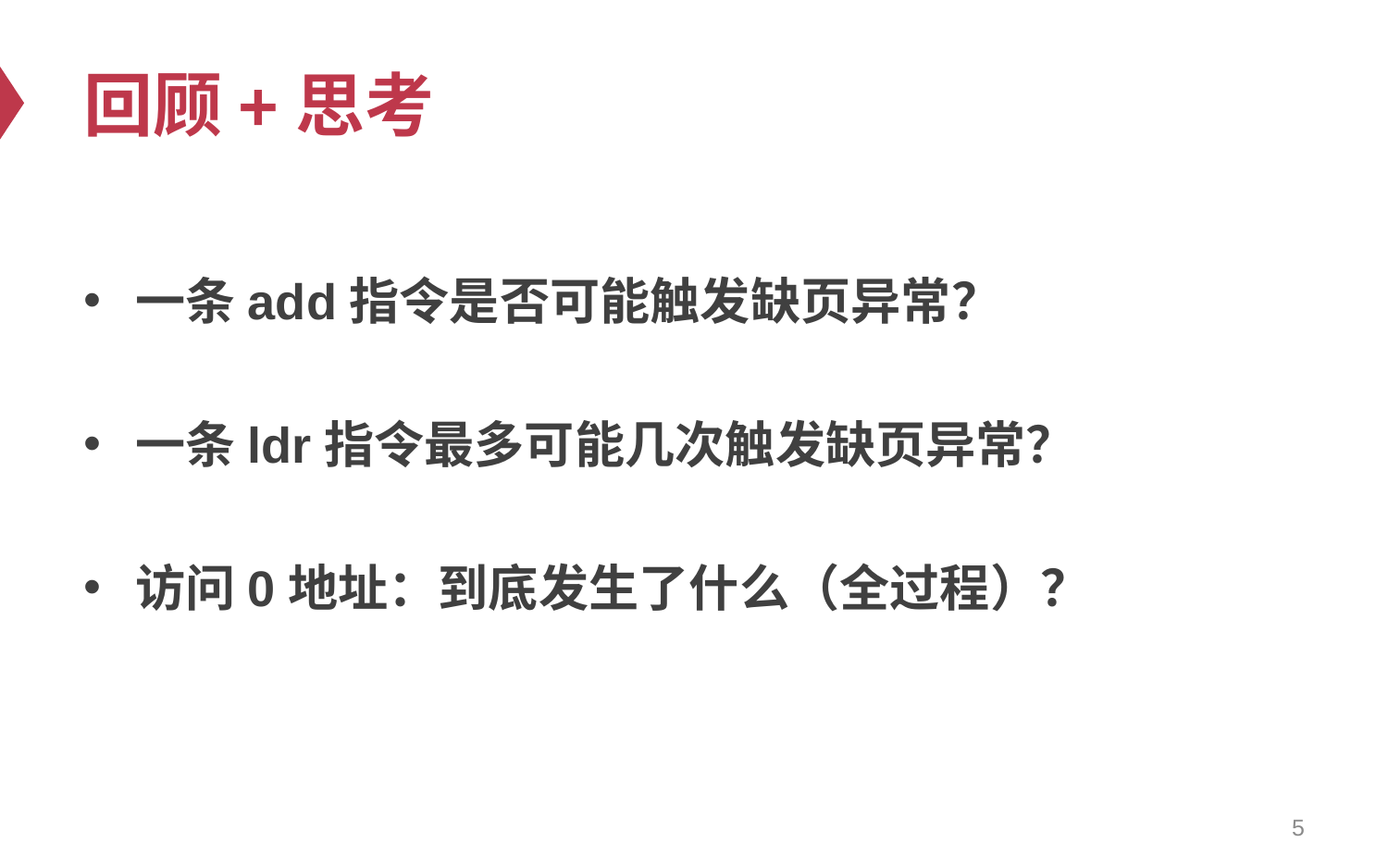

# 回顾+思考
一条add指令是否可能触发缺页异常？
一条ldr指令最多可能几次触发缺页异常？
访问0地址：到底发生了什么（全过程）？

5